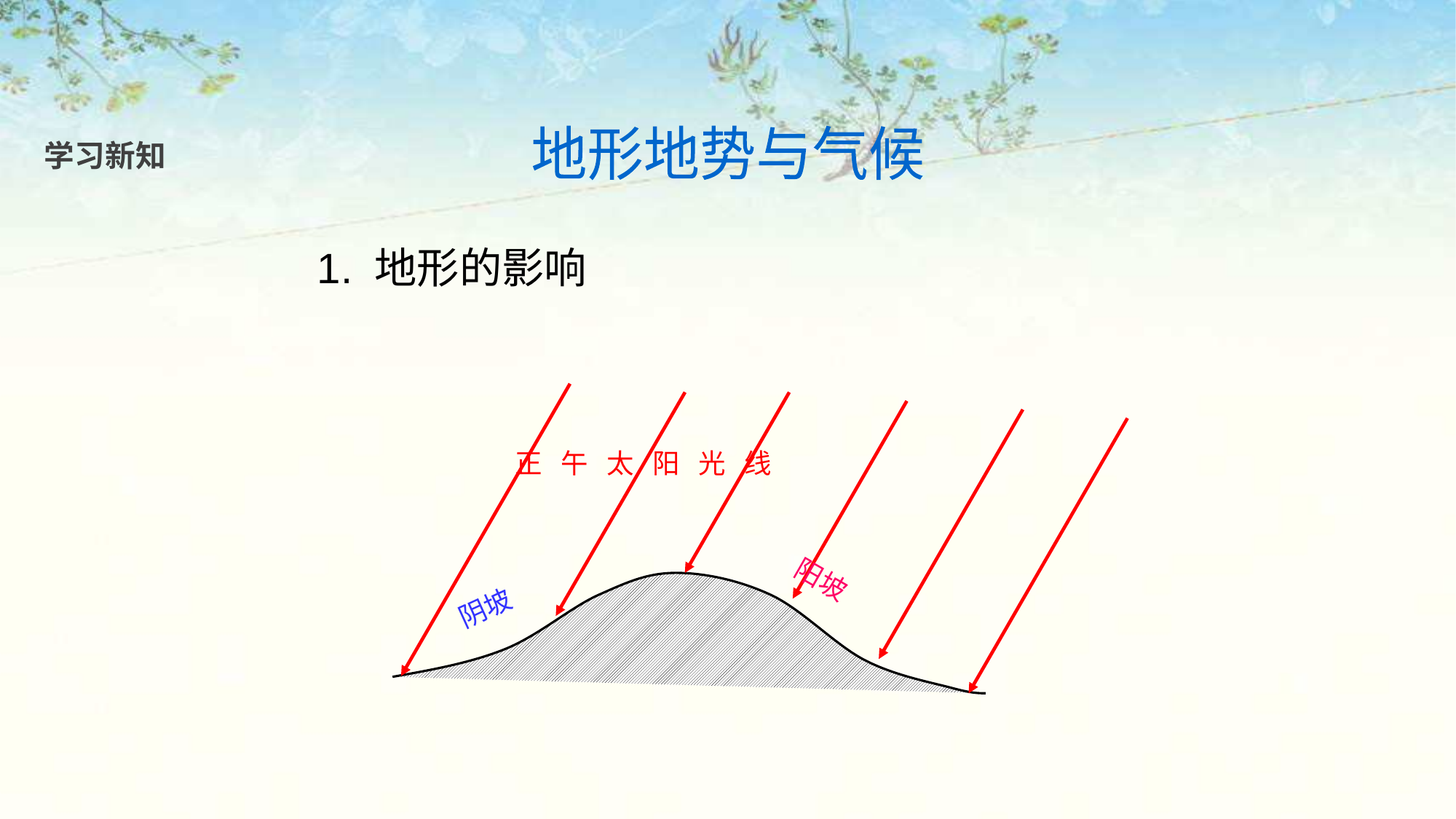

地形地势与气候
学习新知
1. 地形的影响

正   午   太   阳   光   线
阴坡
阳坡